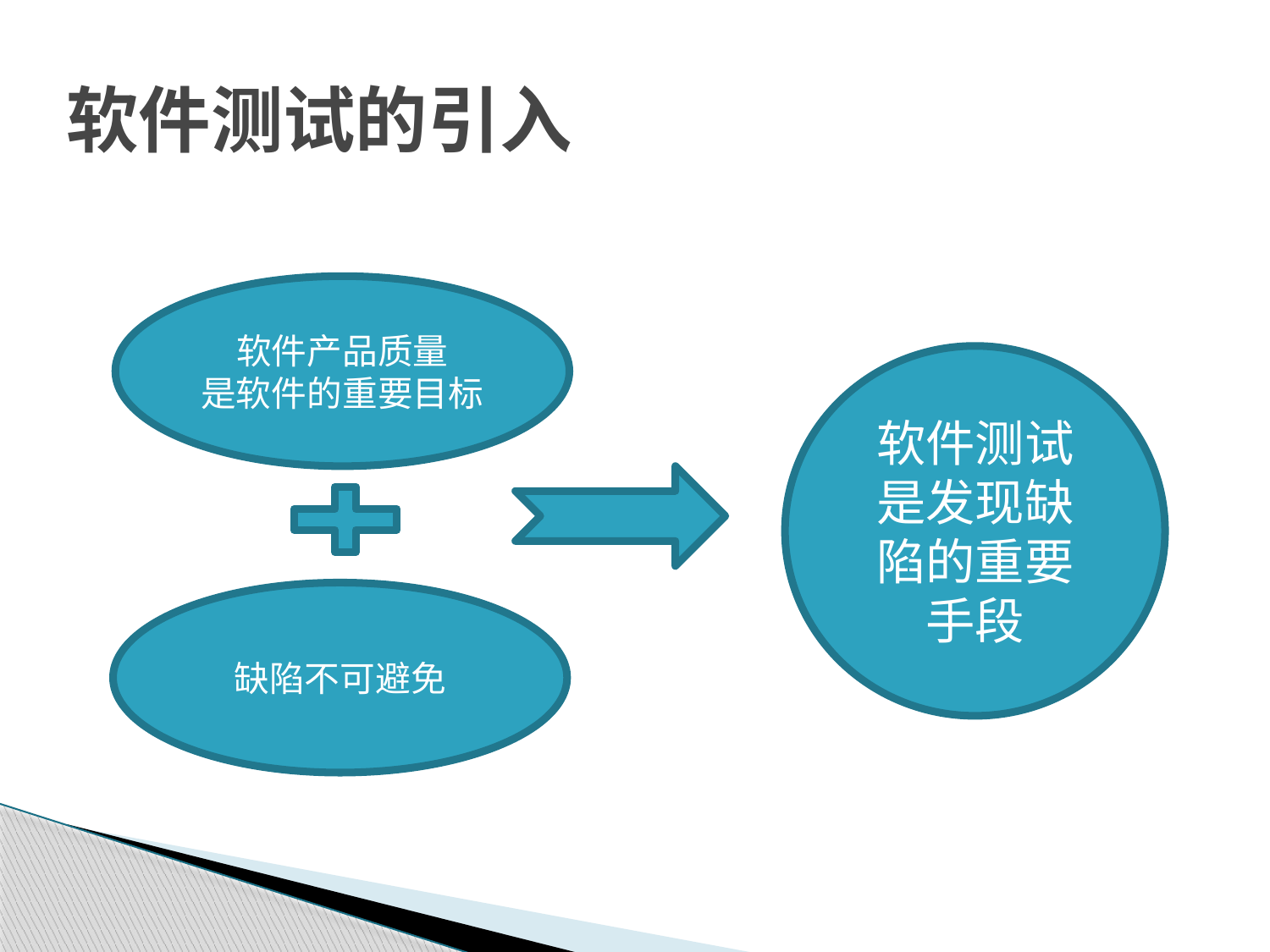

# 软件测试的引入
03
软件产品质量
是软件的重要目标
软件测试是发现缺陷的重要手段

缺陷不可避免